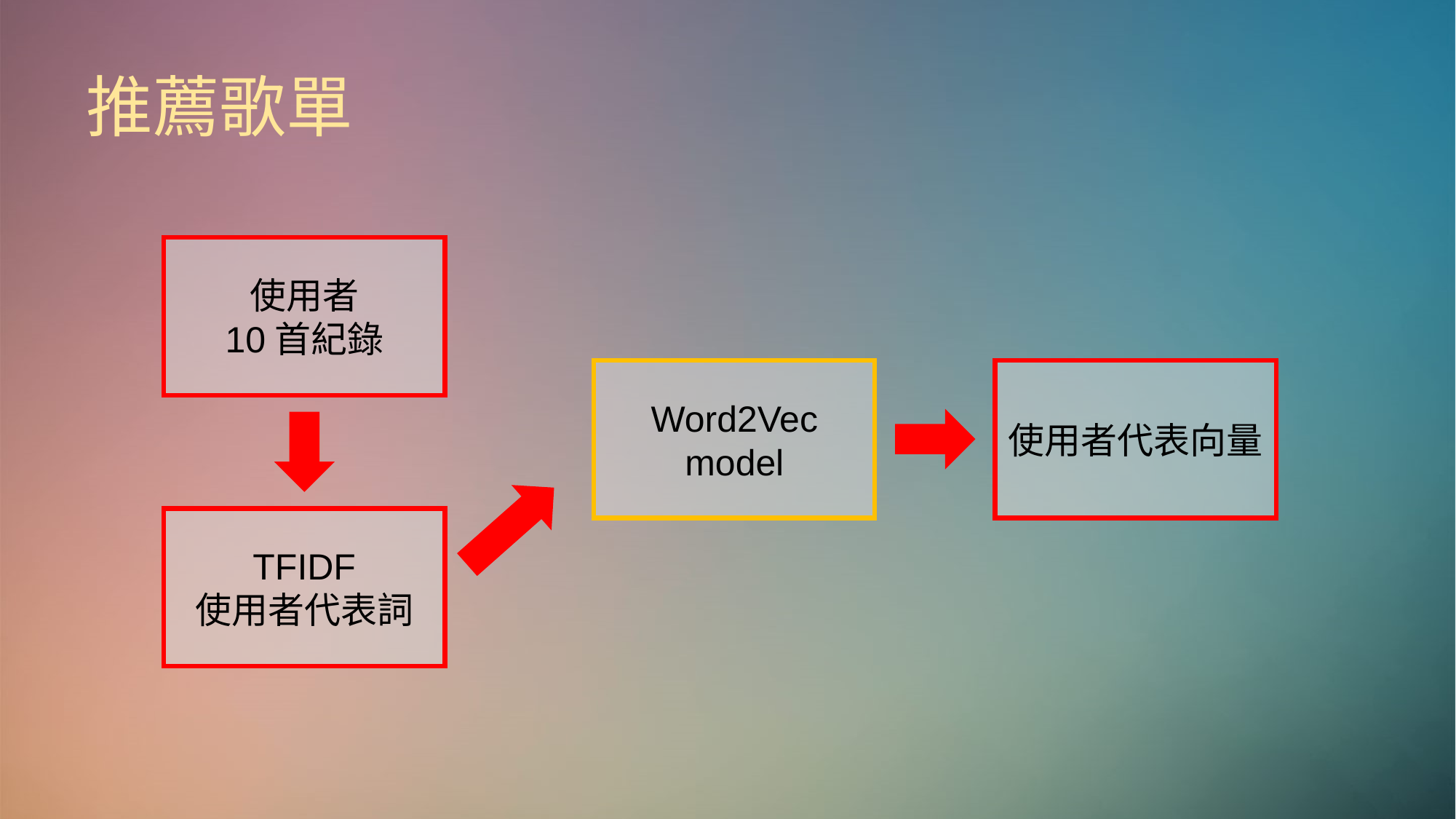

# 推薦歌單
使用者
10首紀錄
Word2Vec
model
使用者代表向量

TFIDF
使用者代表詞